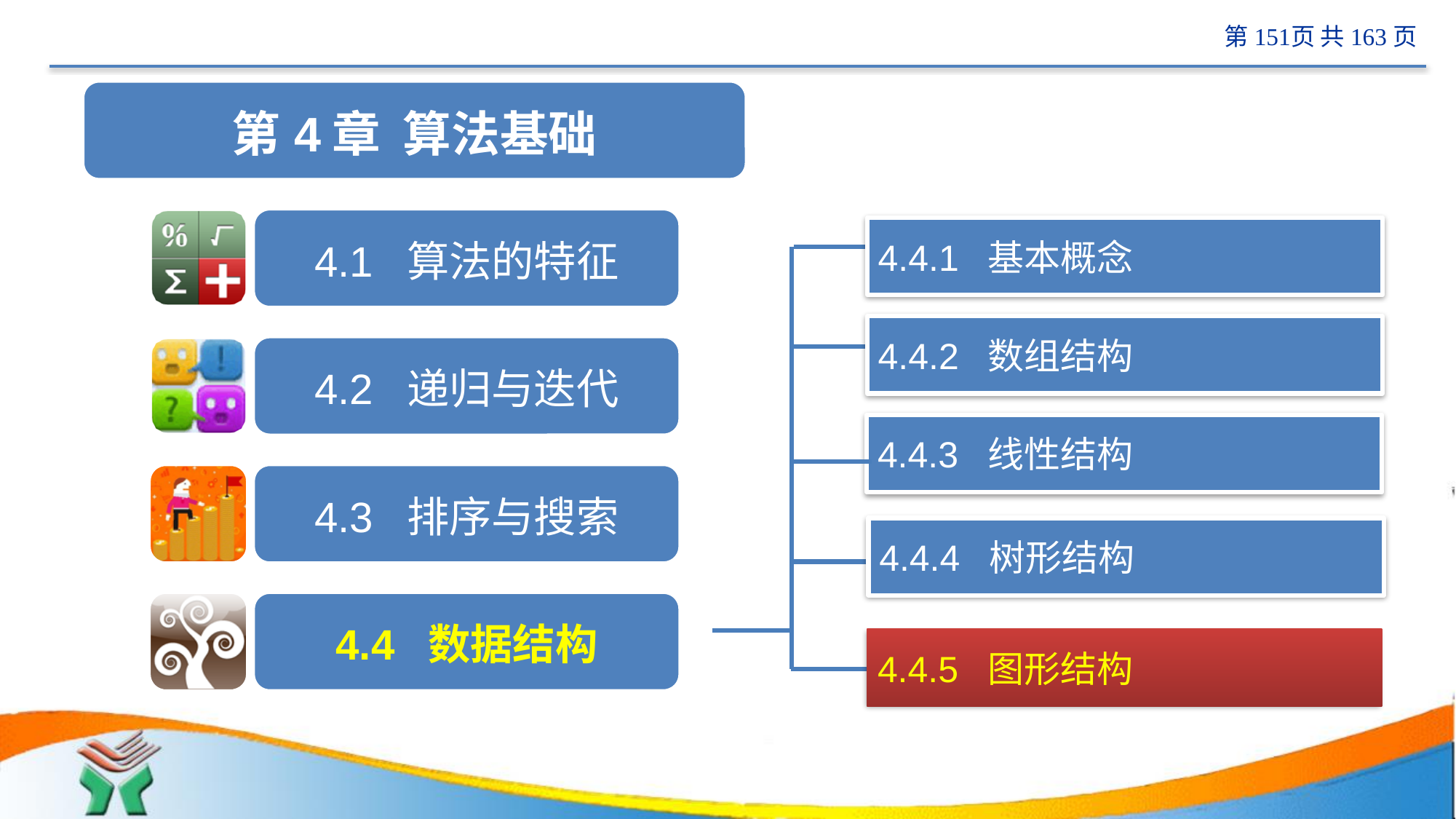

#
               计算机
第4章  算法基础
4.1  算法的特征
4.2  递归与迭代
4.3  排序与搜索
4.4  数据结构
4.4.1  基本概念
4.4.2  数组结构
4.4.3  线性结构
4.4.4  树形结构
4.4.5  图形结构